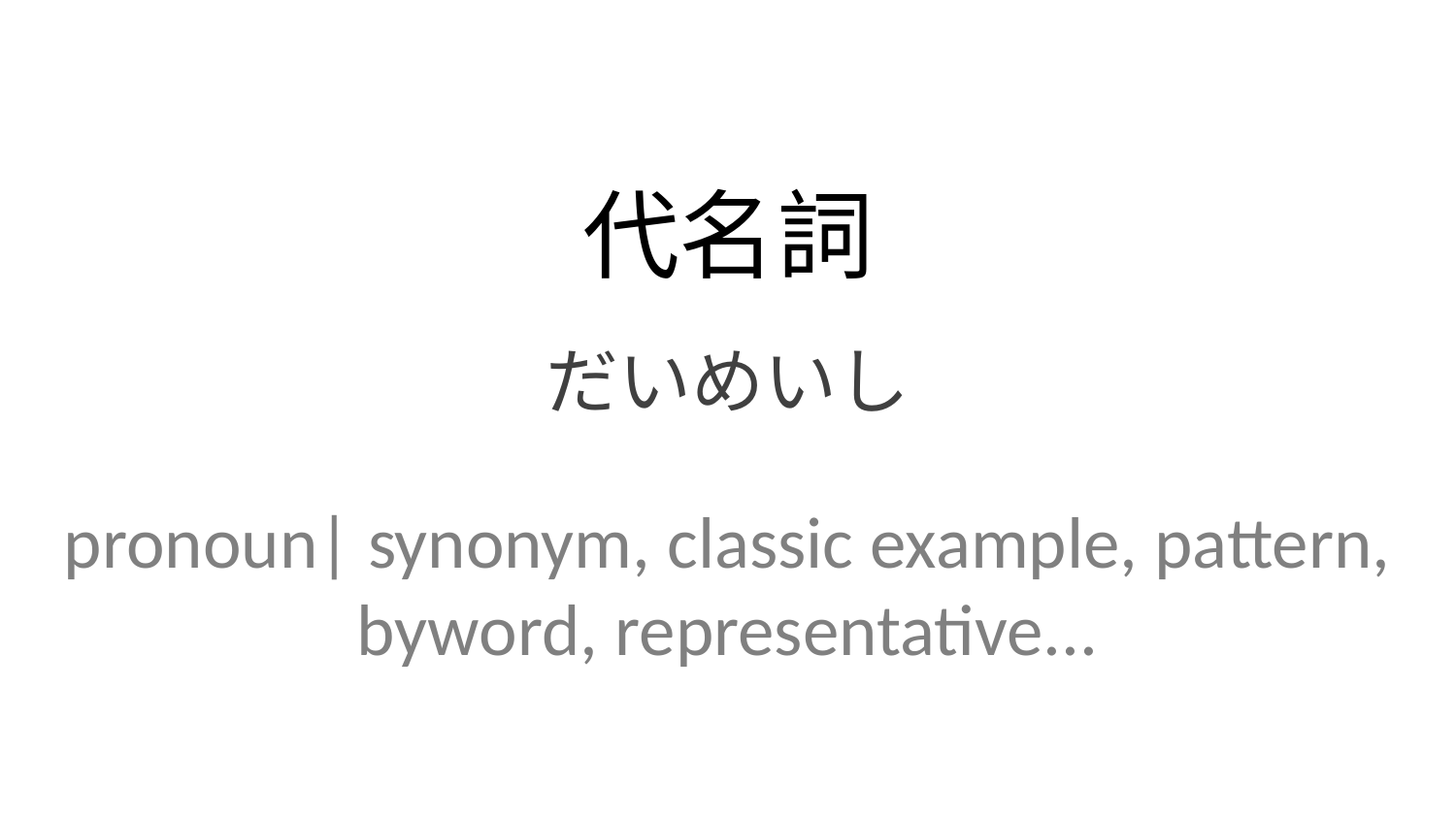

代名詞

だいめいし
pronoun| synonym, classic example, pattern, byword, representative...